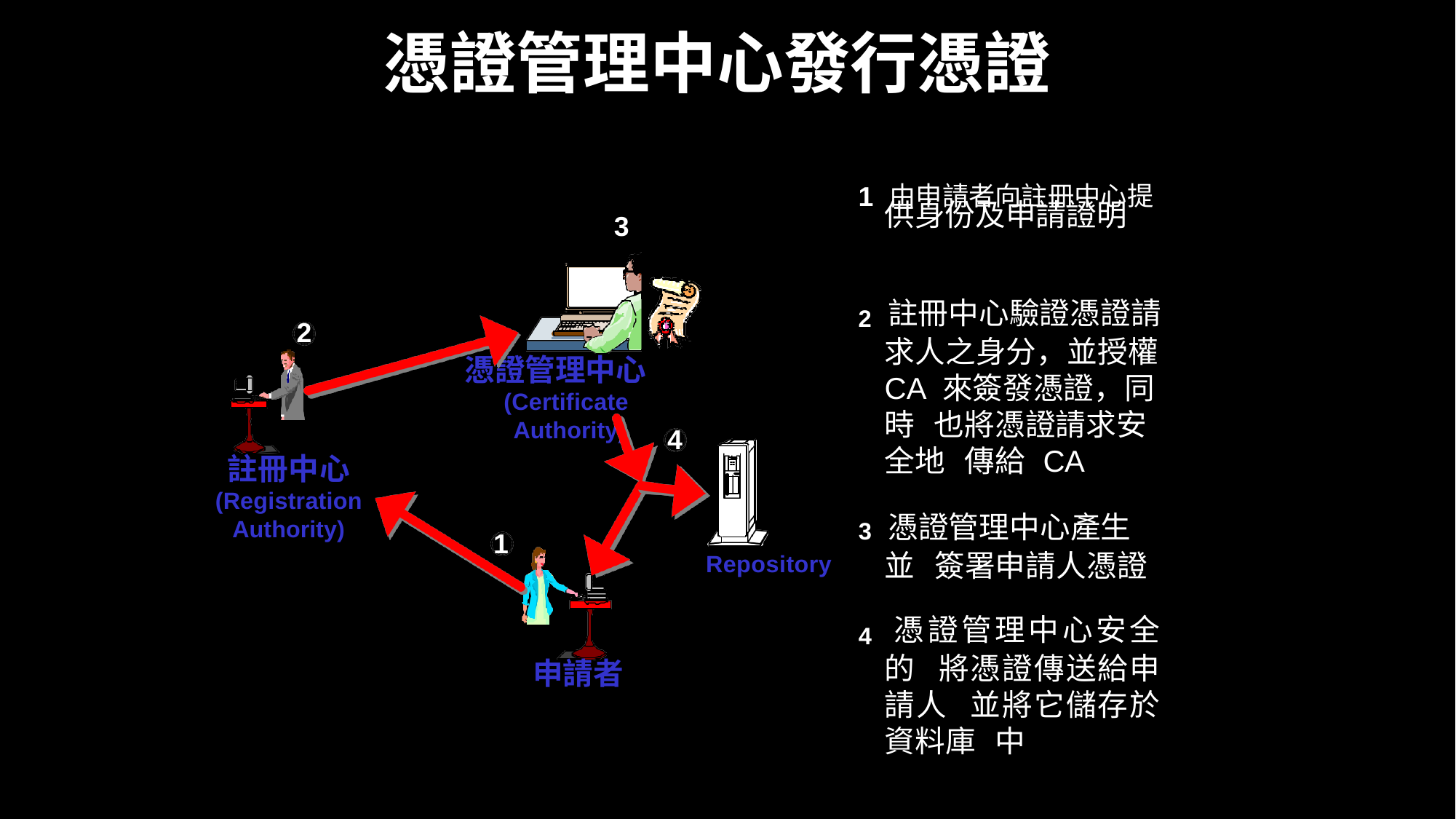

憑證管理中心發行憑證
1 由申請者向註冊中心提

供身份及申請證明
3

2 註冊中心驗證憑證請  求人之身分，並授權  CA 來簽發憑證，同時  也將憑證請求安全地  傳給 CA

2
憑證管理中心
(Certificate  Authority)

4
註冊中心
(Registration
Authority)
3 憑證管理中心產生並  簽署申請人憑證

1
Repository
4 憑證管理中心安全的  將憑證傳送給申請人  並將它儲存於資料庫  中

申請者